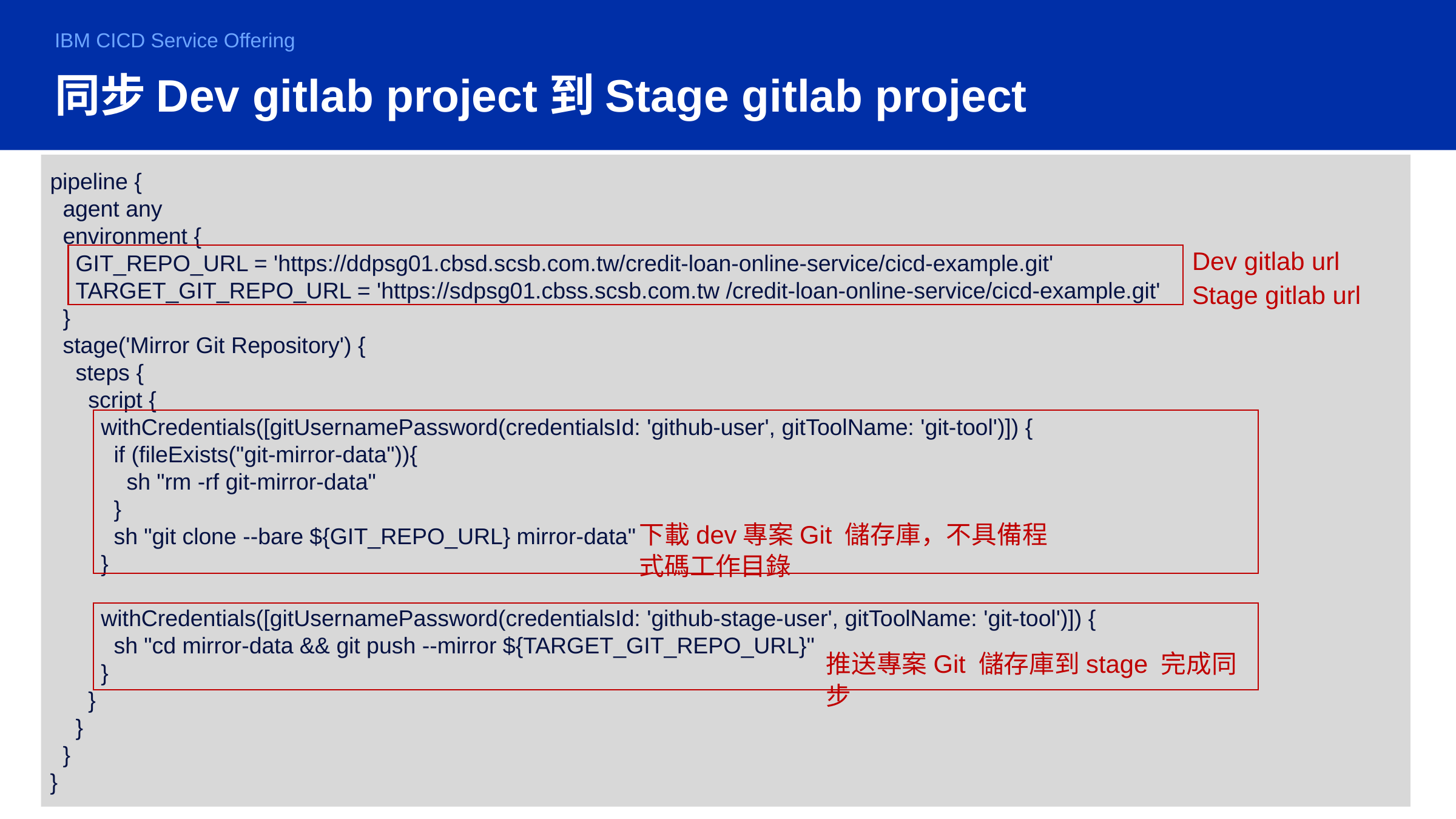

IBM CICD Service Offering
# 同步Dev gitlab project到Stage gitlab project
pipeline {
  agent any
  environment {
    GIT_REPO_URL = 'https://ddpsg01.cbsd.scsb.com.tw/credit-loan-online-service/cicd-example.git'
    TARGET_GIT_REPO_URL = 'https://sdpsg01.cbss.scsb.com.tw /credit-loan-online-service/cicd-example.git'
  }
  stage('Mirror Git Repository') {
    steps {
      script {
        withCredentials([gitUsernamePassword(credentialsId: 'github-user', gitToolName: 'git-tool')]) {
          if (fileExists("git-mirror-data")){
            sh "rm -rf git-mirror-data"
          }
          sh "git clone --bare ${GIT_REPO_URL} mirror-data"
        }

        withCredentials([gitUsernamePassword(credentialsId: 'github-stage-user', gitToolName: 'git-tool')]) {
          sh "cd mirror-data && git push --mirror ${TARGET_GIT_REPO_URL}"
        }
      }
    }
  }
}

Dev gitlab url

Stage gitlab url

下載dev專案Git 儲存庫，不具備程式碼工作目錄

推送專案Git 儲存庫到stage 完成同步